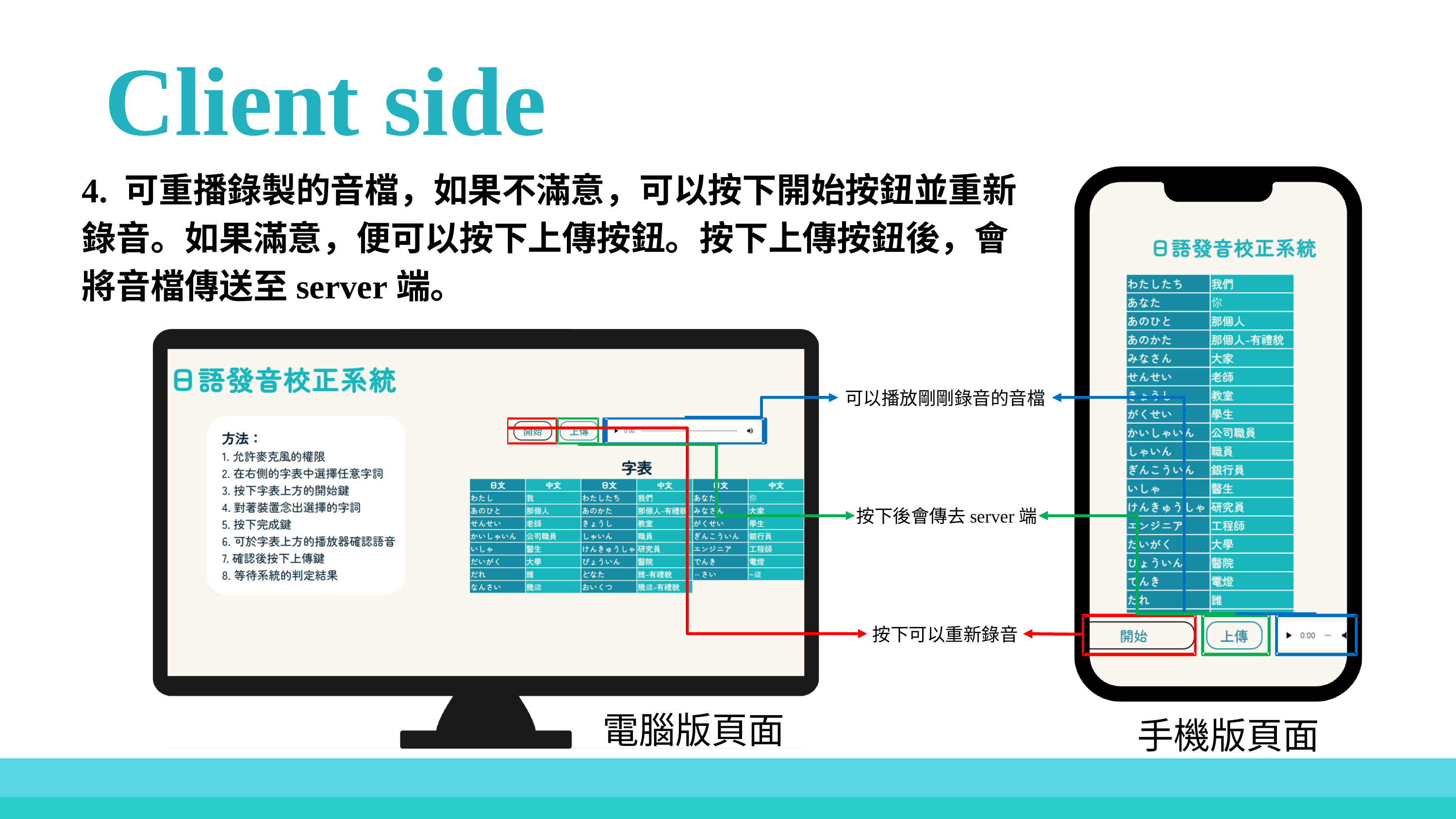

Client side
4. 可重播錄製的音檔，如果不滿意，可以按下開始按鈕並重新錄音。如果滿意，便可以按下上傳按鈕。按下上傳按鈕後，會將音檔傳送至server端。

可以播放剛剛錄音的音檔

按下後會傳去server端

按下可以重新錄音
電腦版頁面
手機版頁面